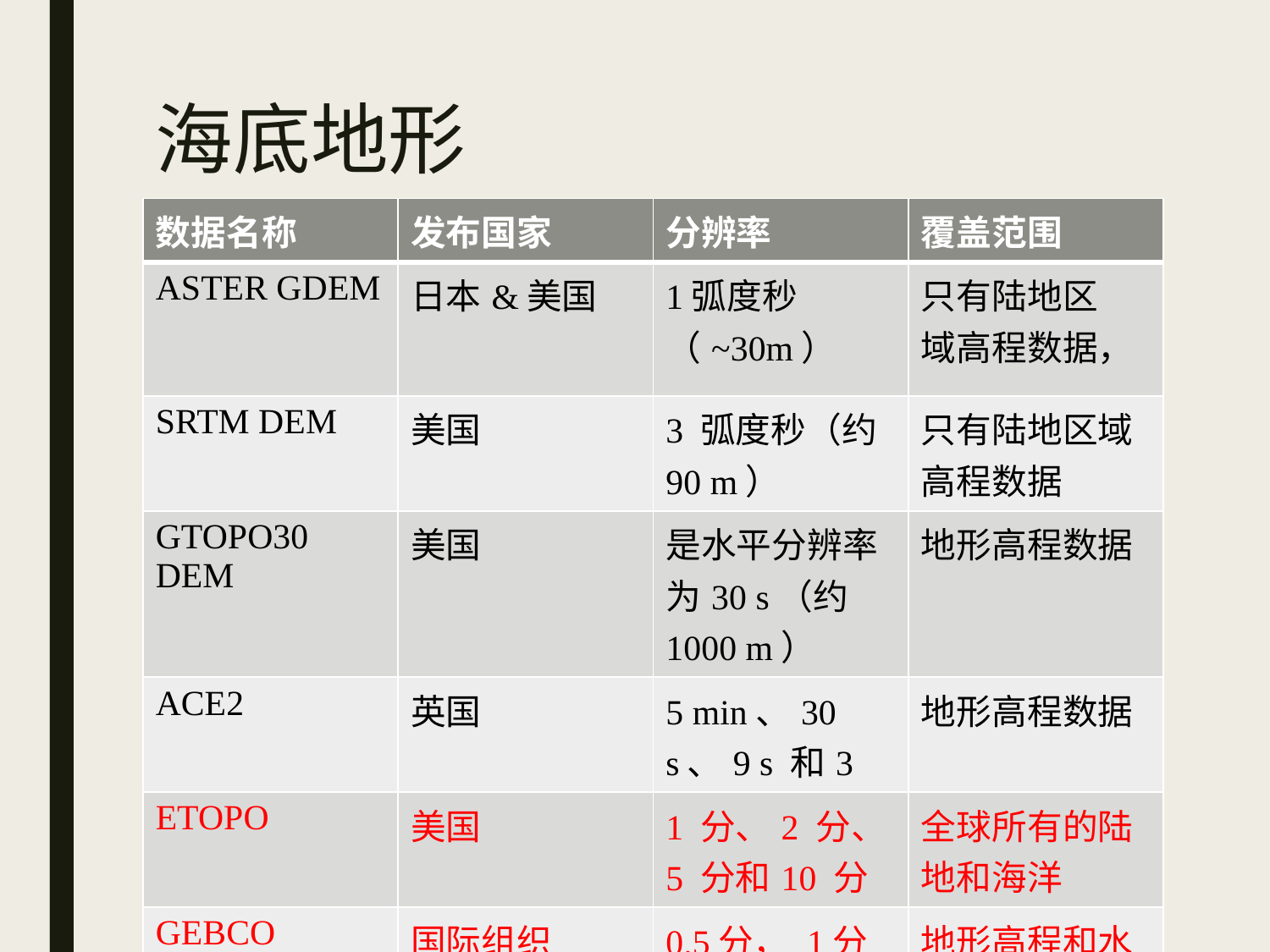

# 海底地形
| 数据名称 | 发布国家 | 分辨率 | 覆盖范围 |
| --- | --- | --- | --- |
| ASTER GDEM | 日本&美国 | 1弧度秒（~30m） | 只有陆地区 域高程数据， |
| SRTM DEM | 美国 | 3 弧度秒（约90 m） | 只有陆地区域高程数据 |
| GTOPO30 DEM | 美国 | 是水平分辨率为30 s（约1000 m） | 地形高程数据 |
| ACE2 | 英国 | 5 min、30 s、9 s 和3 | 地形高程数据 |
| ETOPO | 美国 | 1 分、2 分、5 分和10 分 | 全球所有的陆地和海洋 |
| GEBCO | 国际组织 | 0.5分， 1分 | 地形高程和水深 |